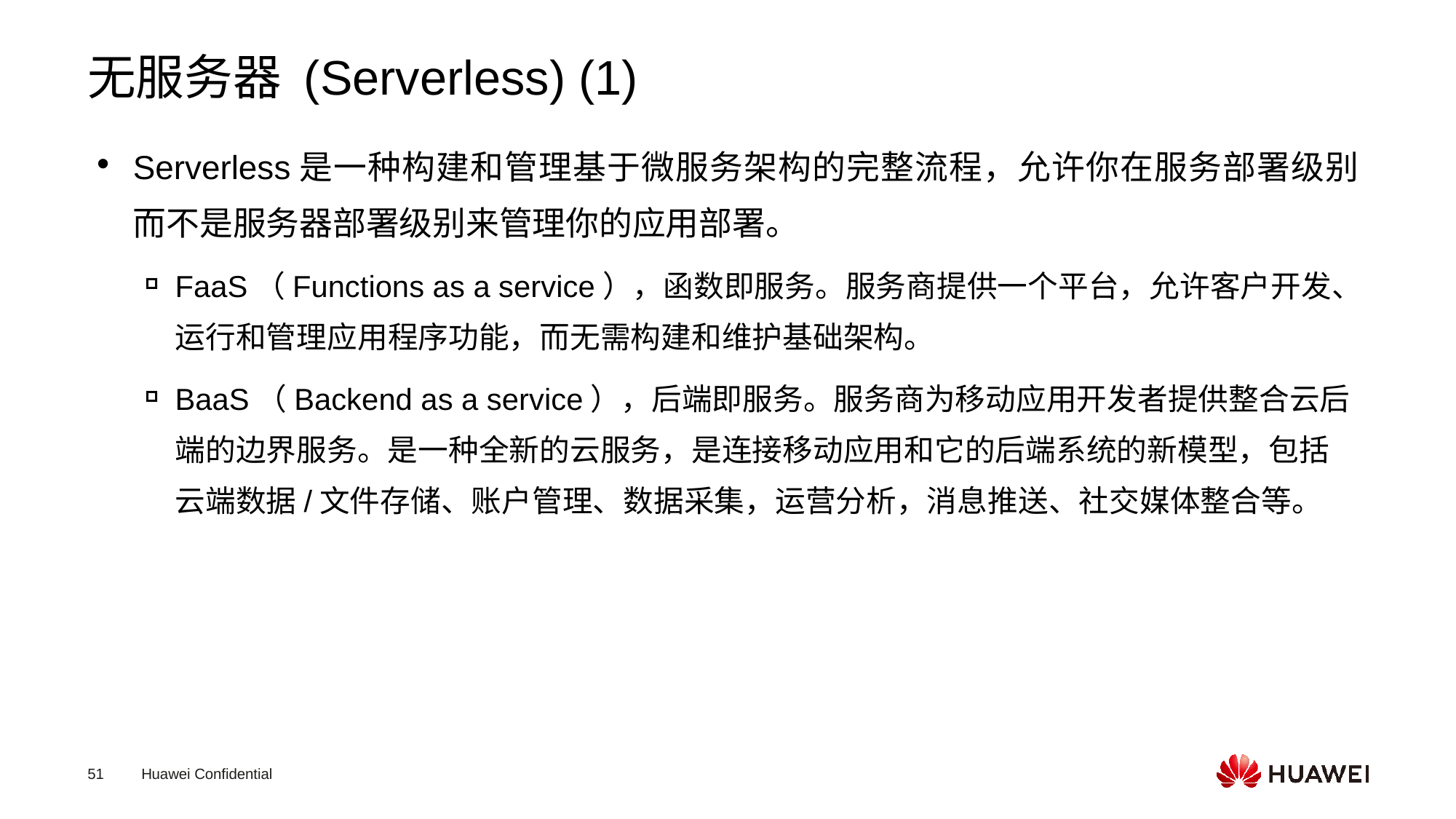

# 无服务器 (Serverless) (1)
Serverless是一种构建和管理基于微服务架构的完整流程，允许你在服务部署级别而不是服务器部署级别来管理你的应用部署。
FaaS（Functions as a service），函数即服务。服务商提供一个平台，允许客户开发、运行和管理应用程序功能，而无需构建和维护基础架构。
BaaS（Backend as a service），后端即服务。服务商为移动应用开发者提供整合云后端的边界服务。是一种全新的云服务，是连接移动应用和它的后端系统的新模型，包括云端数据/文件存储、账户管理、数据采集，运营分析，消息推送、社交媒体整合等。